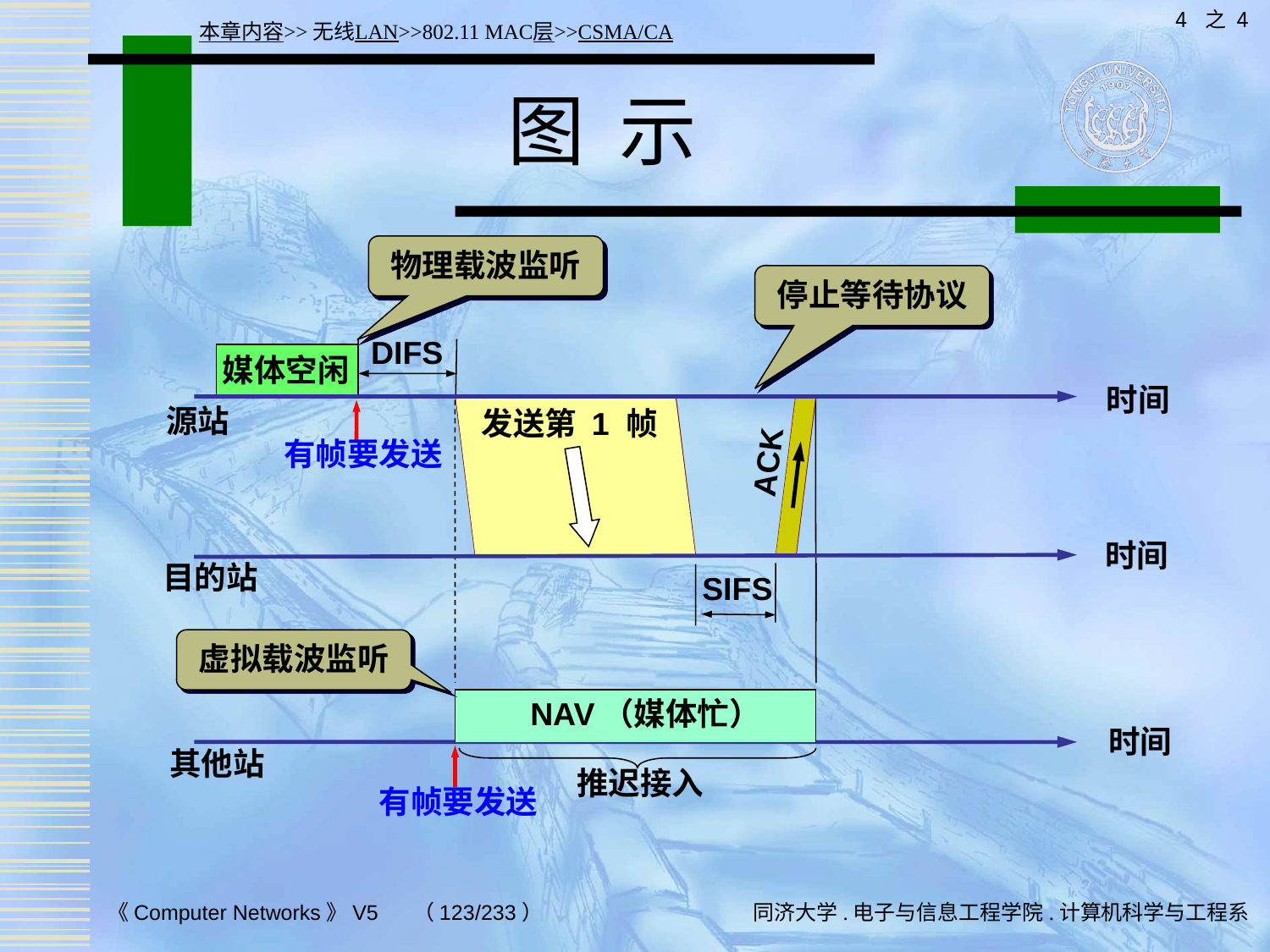

4 之 4
本章内容>>无线LAN>>802.11 MAC层>>CSMA/CA
# 图  示
物理载波监听
停止等待协议
DIFS

媒体空闲

时间
源站

发送第 1 帧

有帧要发送
ACK

时间
目的站

SIFS

虚拟载波监听
NAV（媒体忙）

时间
 其他站

推迟接入
有帧要发送